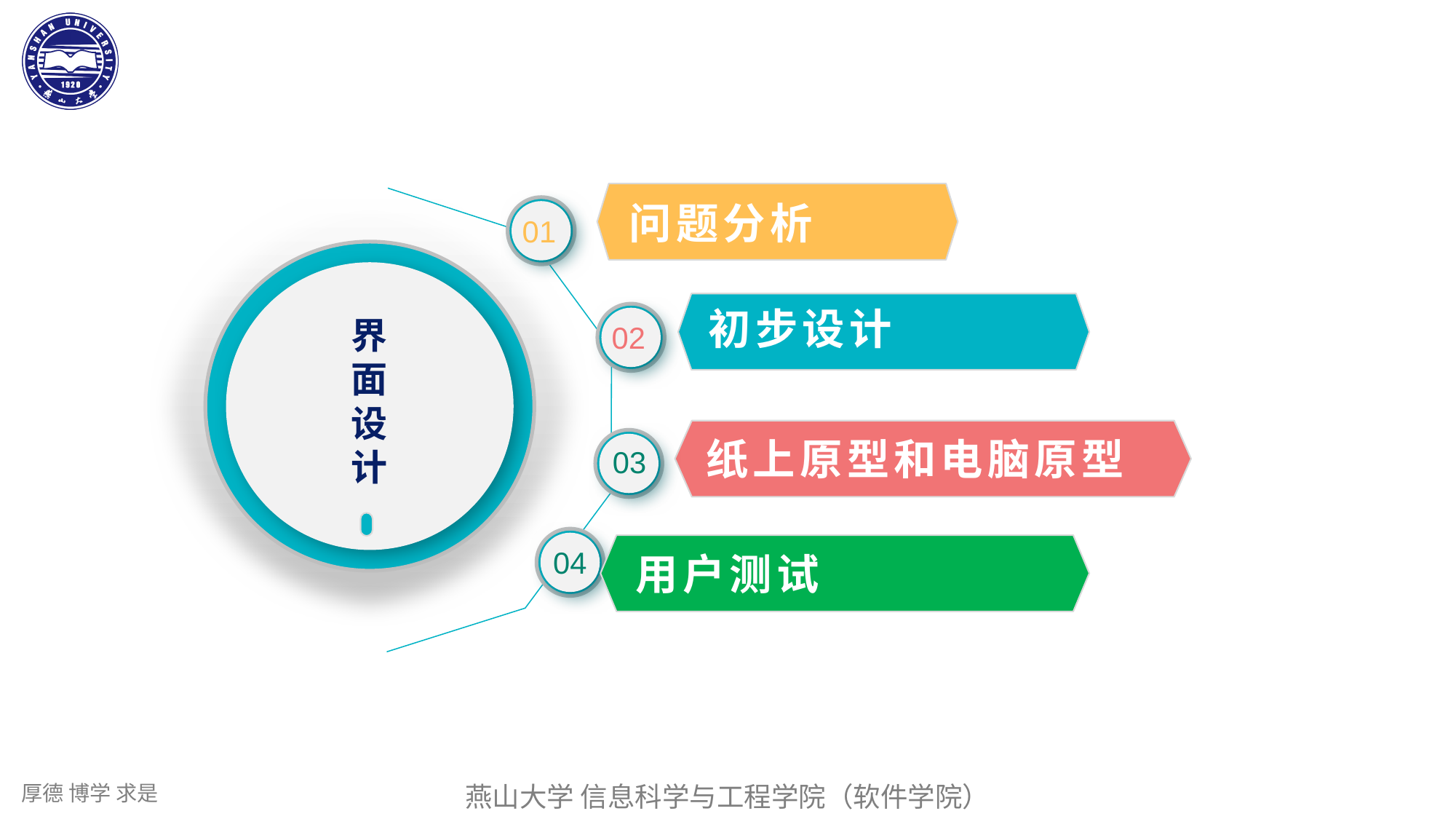

问题分析

01

初步设计
界
面
设
计
02

纸上原型和电脑原型
03

04
用户测试
总结感悟
2